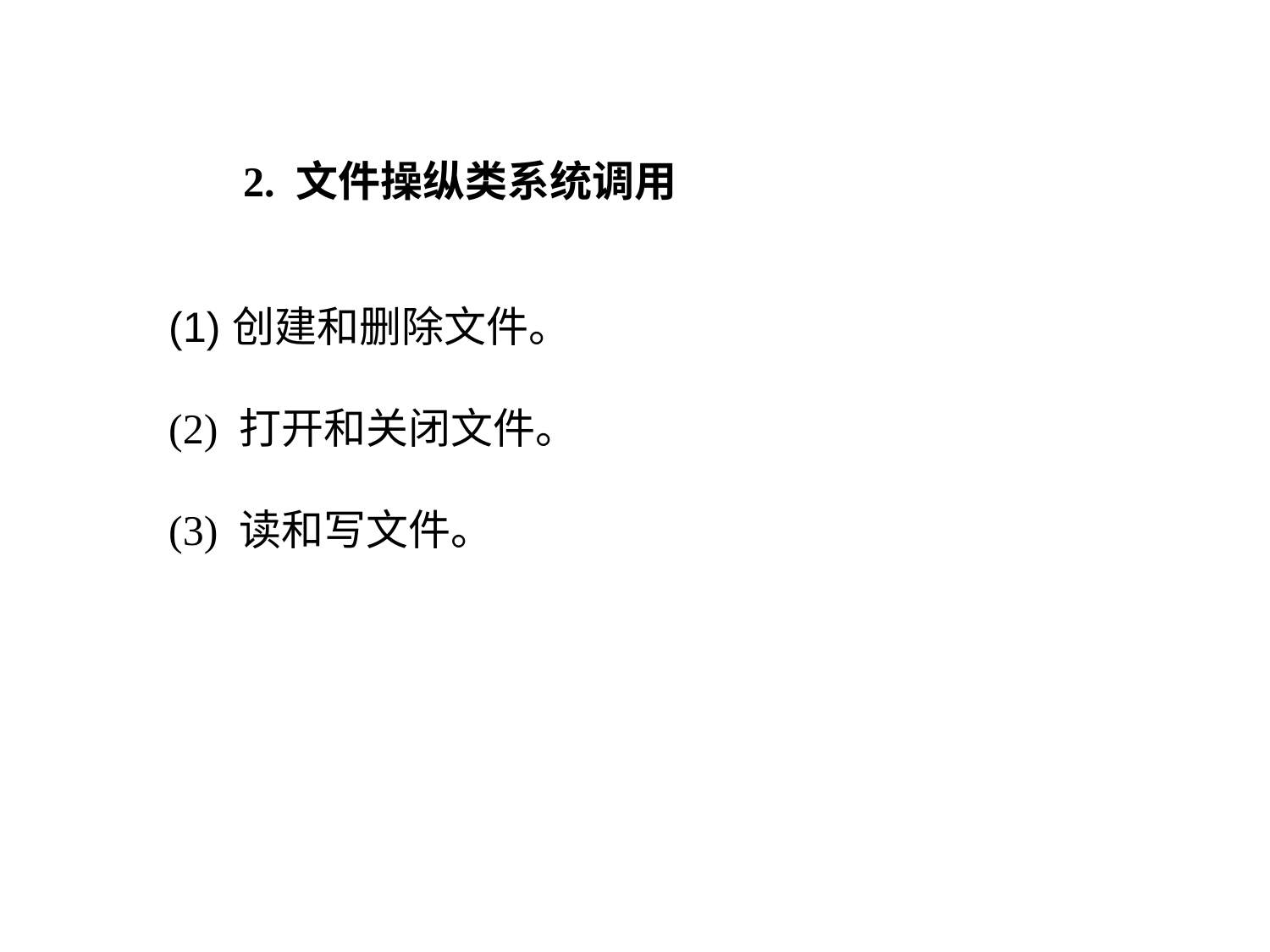

2. 文件操纵类系统调用
创建和删除文件。
(2) 打开和关闭文件。
(3) 读和写文件。